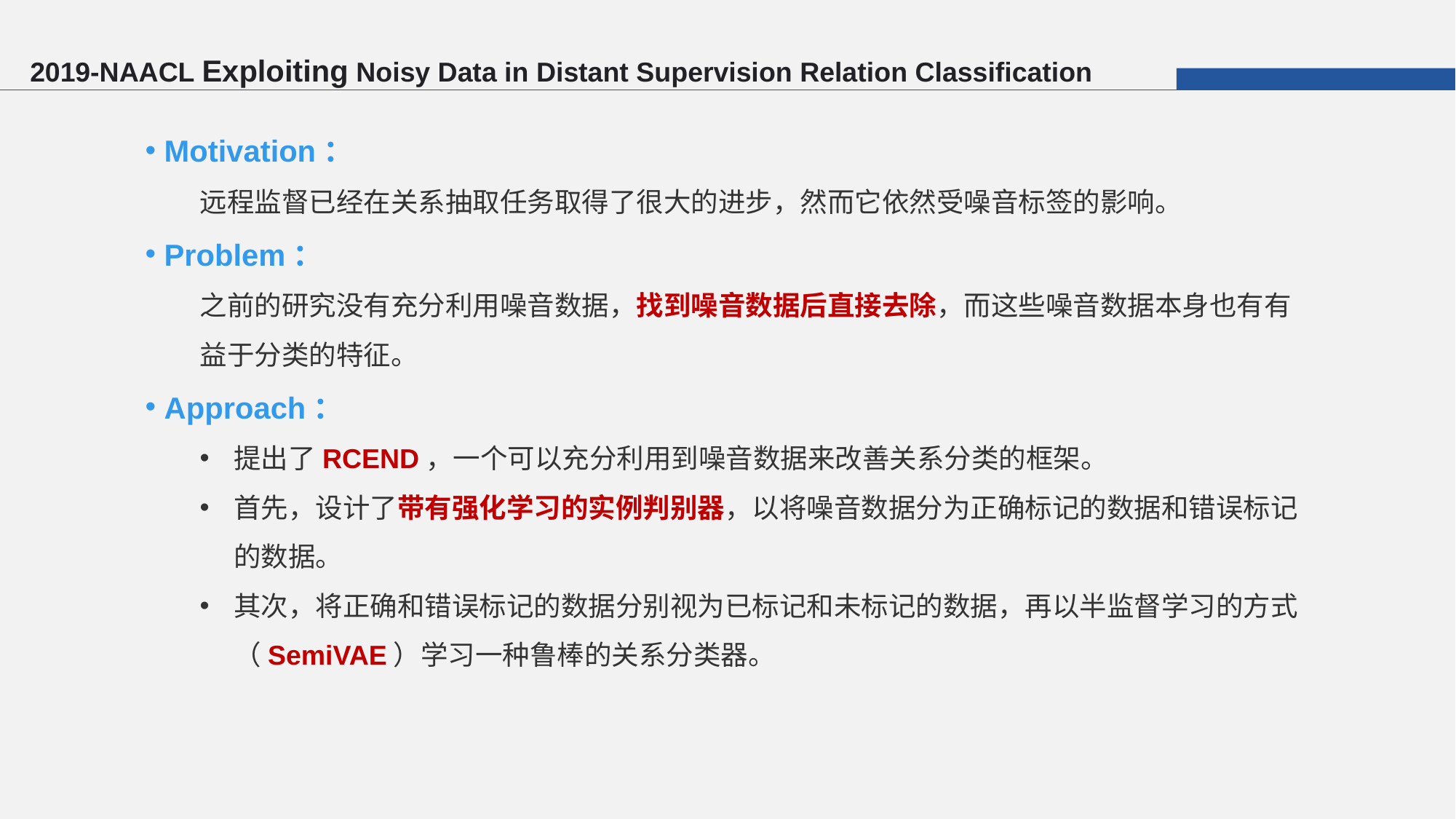

2019-NAACL Exploiting Noisy Data in Distant Supervision Relation Classification
 Motivation：
远程监督已经在关系抽取任务取得了很大的进步，然而它依然受噪音标签的影响。
 Problem：
之前的研究没有充分利用噪音数据，找到噪音数据后直接去除，而这些噪音数据本身也有有益于分类的特征。
 Approach：
提出了RCEND，一个可以充分利用到噪音数据来改善关系分类的框架。
首先，设计了带有强化学习的实例判别器，以将噪音数据分为正确标记的数据和错误标记的数据。
其次，将正确和错误标记的数据分别视为已标记和未标记的数据，再以半监督学习的方式（SemiVAE）学习一种鲁棒的关系分类器。